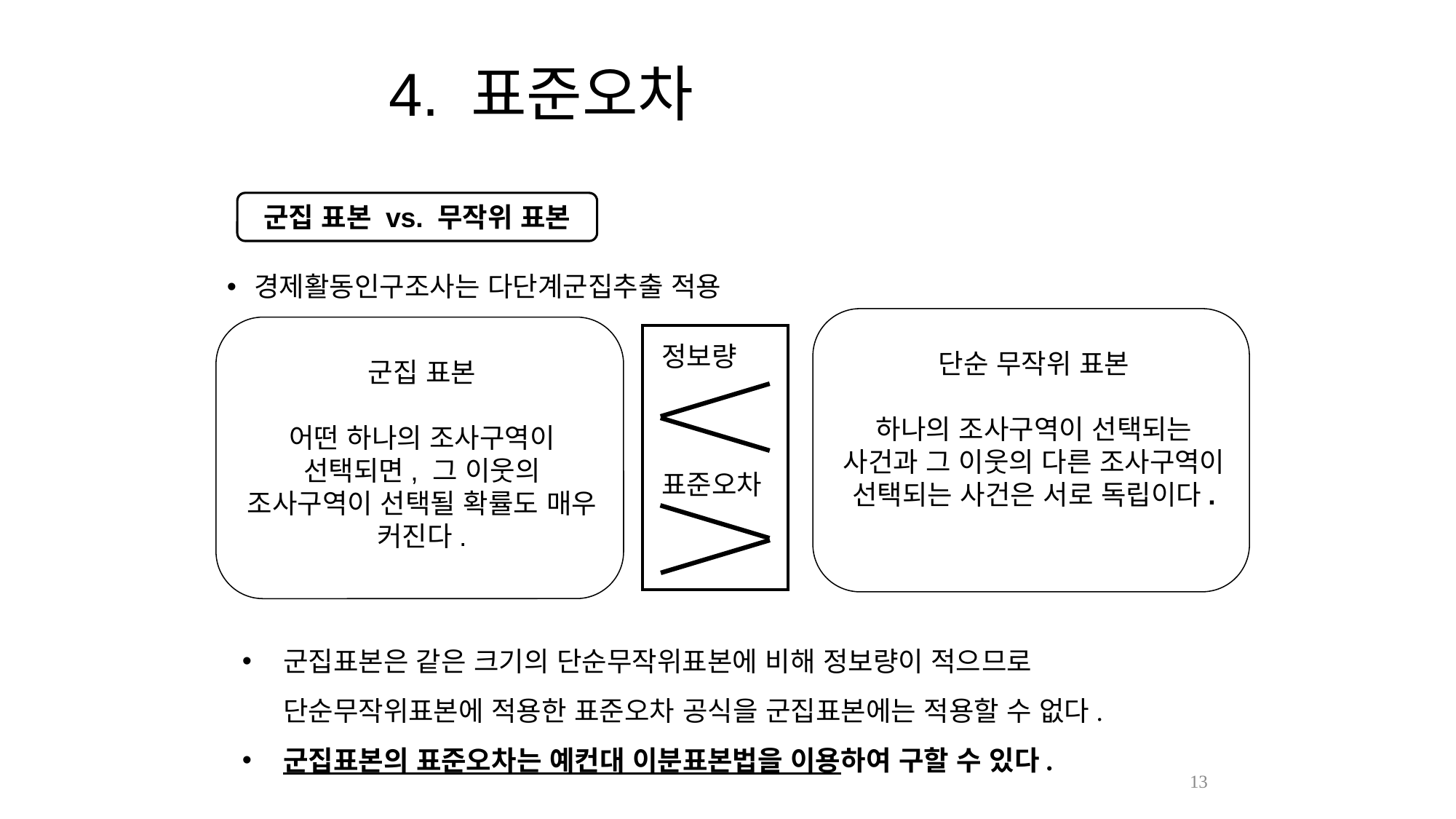

# 4. 표준오차
군집 표본 vs. 무작위 표본
경제활동인구조사는 다단계군집추출 적용

단순 무작위 표본

하나의 조사구역이 선택되는 사건과 그 이웃의 다른 조사구역이 선택되는 사건은 서로 독립이다.

군집 표본

어떤 하나의 조사구역이
선택되면, 그 이웃의 조사구역이 선택될 확률도 매우 커진다.

정보량

표준오차

군집표본은 같은 크기의 단순무작위표본에 비해 정보량이 적으므로 단순무작위표본에 적용한 표준오차 공식을 군집표본에는 적용할 수 없다.
군집표본의 표준오차는 예컨대 이분표본법을 이용하여 구할 수 있다.
13